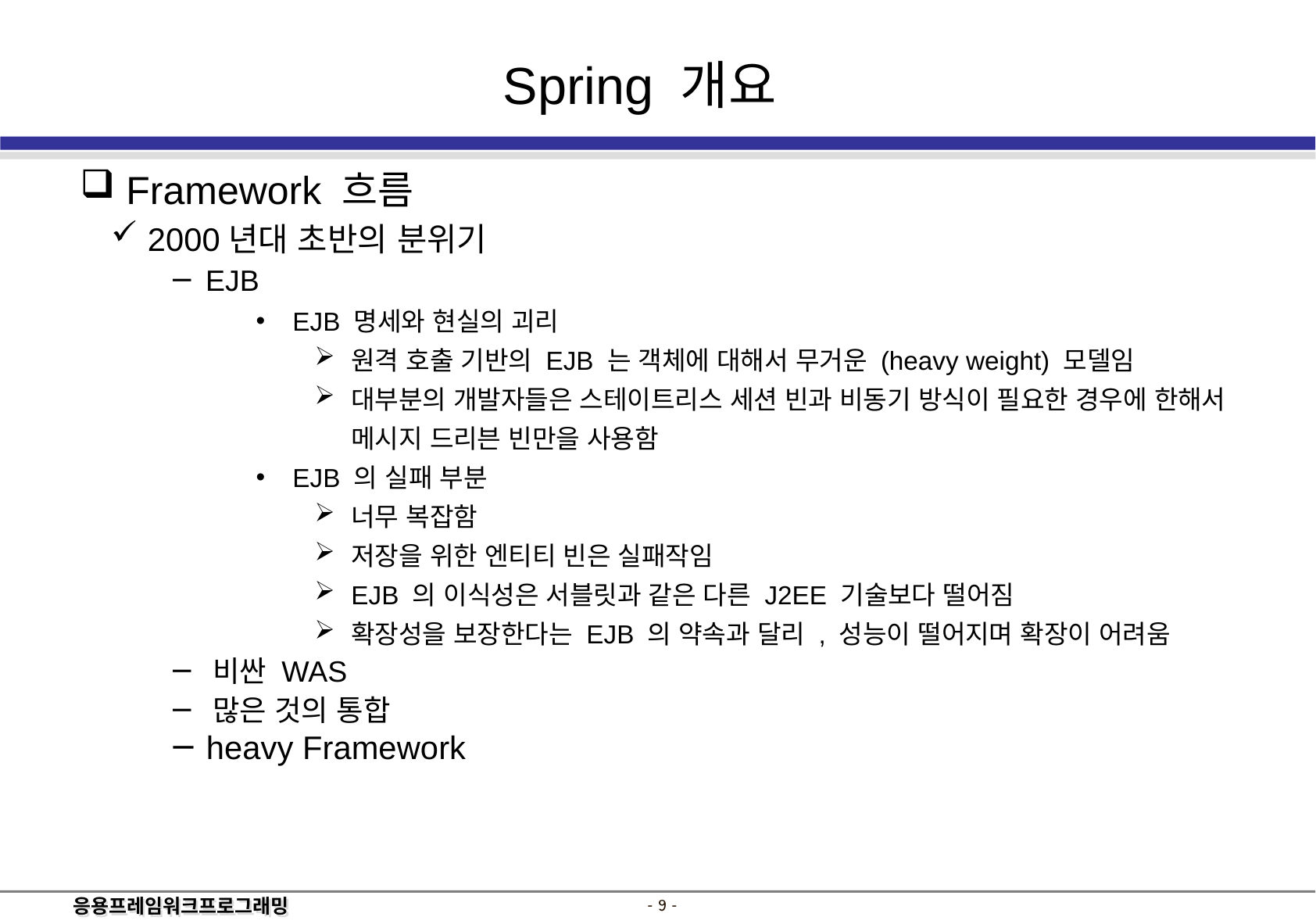

Spring 개요
 Framework 흐름
 2000년대 초반의 분위기
 EJB
EJB 명세와 현실의 괴리
원격 호출 기반의 EJB 는 객체에 대해서 무거운 (heavy weight) 모델임
대부분의 개발자들은 스테이트리스 세션 빈과 비동기 방식이 필요한 경우에 한해서 메시지 드리븐 빈만을 사용함
EJB 의 실패 부분
너무 복잡함
저장을 위한 엔티티 빈은 실패작임
EJB 의 이식성은 서블릿과 같은 다른 J2EE 기술보다 떨어짐
확장성을 보장한다는 EJB 의 약속과 달리 , 성능이 떨어지며 확장이 어려움
 비싼 WAS
 많은 것의 통합
 heavy Framework

- 9 -